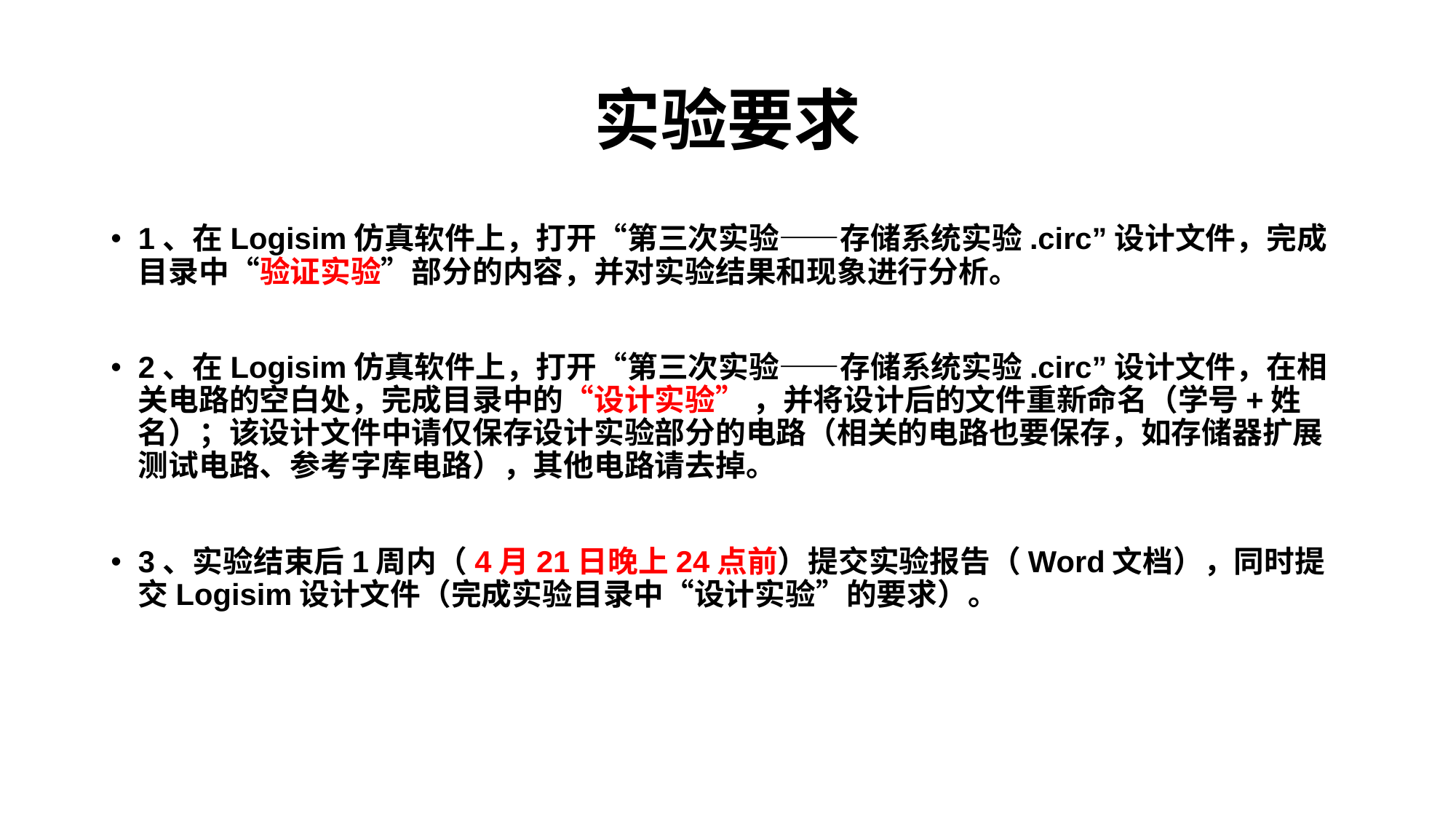

# 实验要求
1、在Logisim仿真软件上，打开“第三次实验——存储系统实验.circ”设计文件，完成目录中“验证实验”部分的内容，并对实验结果和现象进行分析。

2、在Logisim仿真软件上，打开“第三次实验——存储系统实验.circ”设计文件，在相关电路的空白处，完成目录中的“设计实验” ，并将设计后的文件重新命名（学号+姓名）；该设计文件中请仅保存设计实验部分的电路（相关的电路也要保存，如存储器扩展测试电路、参考字库电路），其他电路请去掉。

3、实验结束后1周内（4月21日晚上24点前）提交实验报告（Word文档），同时提交Logisim设计文件（完成实验目录中“设计实验”的要求）。